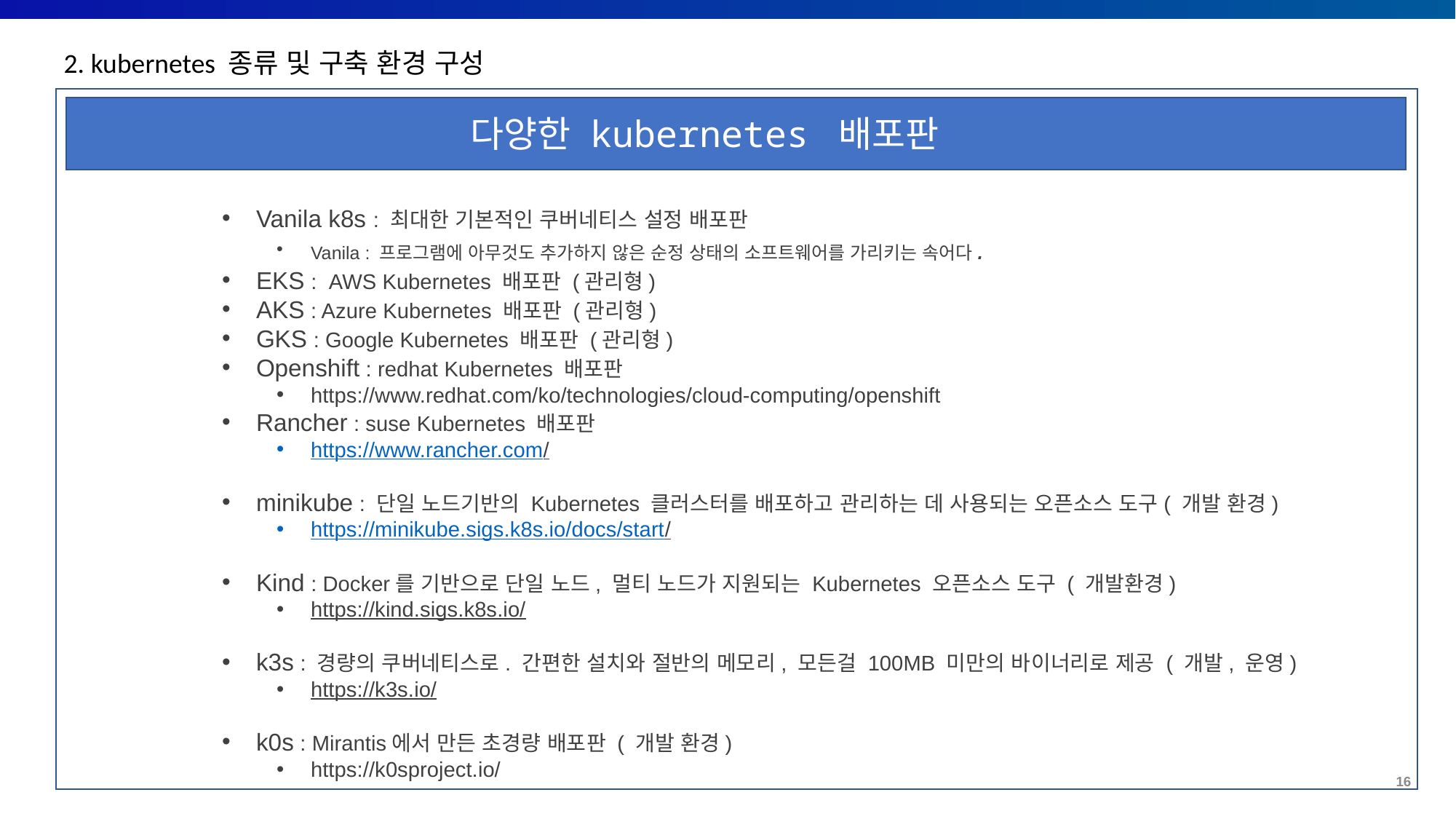

2. kubernetes 종류 및 구축 환경 구성

다양한 kubernetes 배포판
Vanila k8s : 최대한 기본적인 쿠버네티스 설정 배포판
Vanila : 프로그램에 아무것도 추가하지 않은 순정 상태의 소프트웨어를 가리키는 속어다.
EKS :  AWS Kubernetes 배포판 (관리형)
AKS : Azure Kubernetes 배포판 (관리형)
GKS : Google Kubernetes 배포판 (관리형)
Openshift : redhat Kubernetes 배포판
https://www.redhat.com/ko/technologies/cloud-computing/openshift
Rancher : suse Kubernetes 배포판
https://www.rancher.com/

minikube : 단일 노드기반의 Kubernetes 클러스터를 배포하고 관리하는 데 사용되는 오픈소스 도구( 개발 환경)
https://minikube.sigs.k8s.io/docs/start/

Kind : Docker를 기반으로 단일 노드, 멀티 노드가 지원되는 Kubernetes 오픈소스 도구 ( 개발환경)
https://kind.sigs.k8s.io/

k3s : 경량의 쿠버네티스로. 간편한 설치와 절반의 메모리, 모든걸 100MB 미만의 바이너리로 제공 ( 개발, 운영)
https://k3s.io/

k0s : Mirantis에서 만든 초경량 배포판 ( 개발 환경)
https://k0sproject.io/